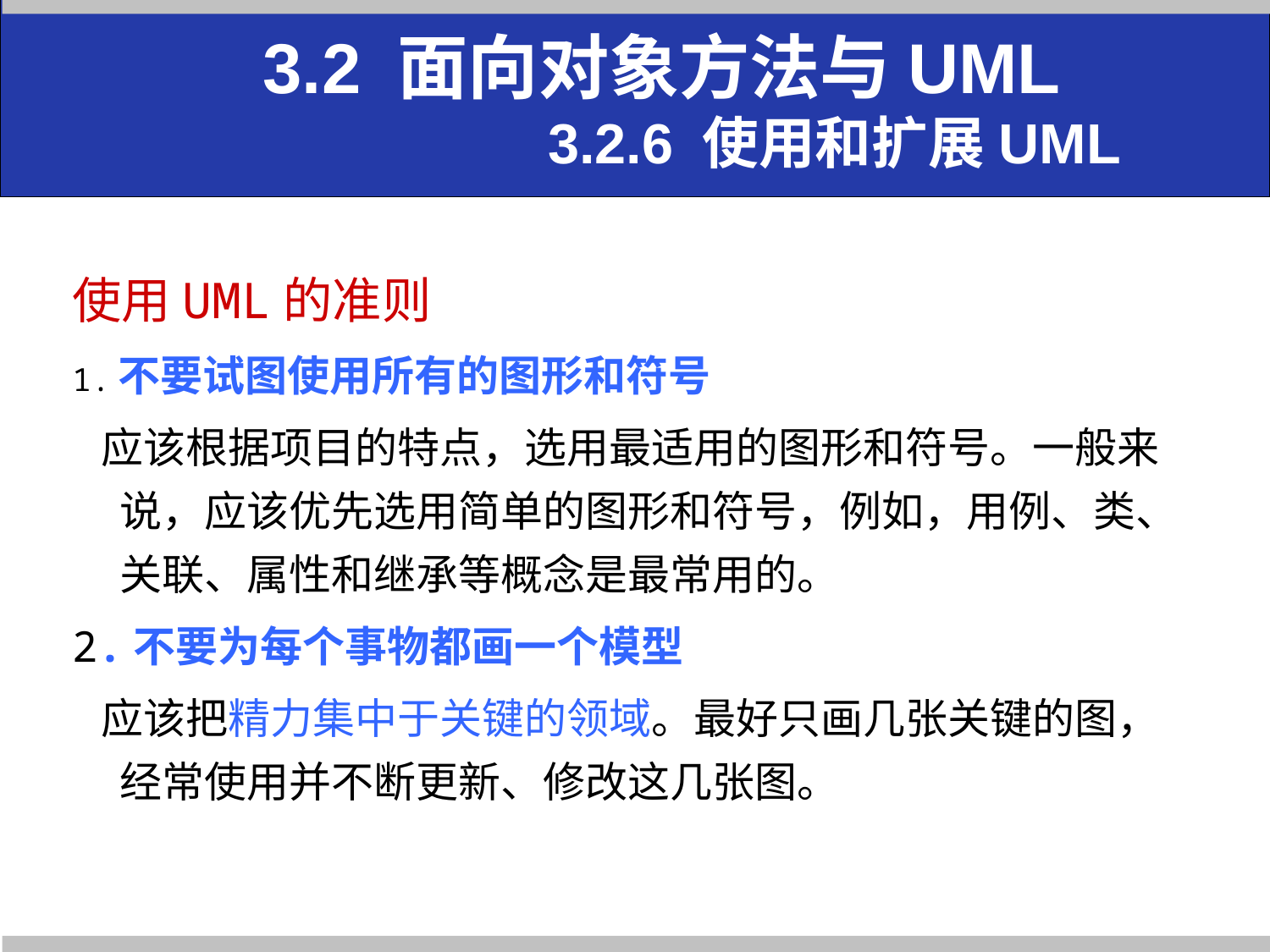

3.2 面向对象方法与UML
                 3.2.6 使用和扩展UML
使用UML的准则
1.不要试图使用所有的图形和符号
  应该根据项目的特点，选用最适用的图形和符号。一般来说，应该优先选用简单的图形和符号，例如，用例、类、关联、属性和继承等概念是最常用的。
2.不要为每个事物都画一个模型
  应该把精力集中于关键的领域。最好只画几张关键的图，经常使用并不断更新、修改这几张图。

370